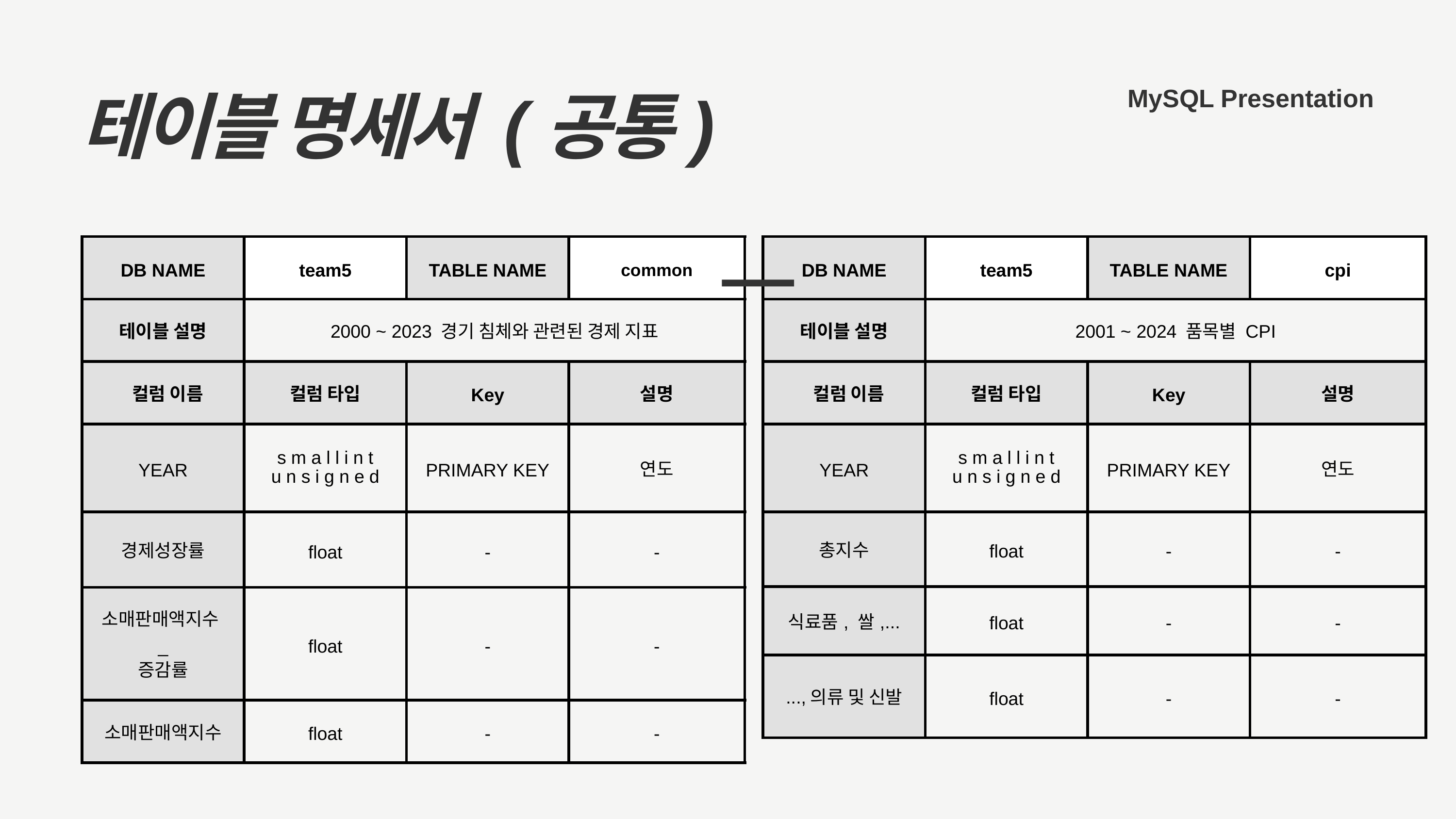

MySQL Presentation
테이블 명세서 (공통)
| DB NAME | team5 | TABLE NAME | common |
| --- | --- | --- | --- |
| 테이블 설명 | 2000 ~ 2023 경기 침체와 관련된 경제 지표 | 2000 ~ 2023 경기 침체와 관련된 경제 지표 | 2000 ~ 2023 경기 침체와 관련된 경제 지표 |
| 컬럼 이름 | 컬럼 타입 | Key | 설명 |
| YEAR | smallint unsigned | PRIMARY KEY | 연도 |
| 경제성장률 | float | - | - |
| 소매판매액지수\_ 증감률 | float | - | - |
| 소매판매액지수 | float | - | - |
| DB NAME | team5 | TABLE NAME | cpi |
| --- | --- | --- | --- |
| 테이블 설명 | 2001 ~ 2024 품목별 CPI | 2001 ~ 2024 품목별 CPI | 2001 ~ 2024 품목별 CPI |
| 컬럼 이름 | 컬럼 타입 | Key | 설명 |
| YEAR | smallint unsigned | PRIMARY KEY | 연도 |
| 총지수 | float | - | - |
| 식료품, 쌀,... | float | - | - |
| ...,의류 및 신발 | float | - | - |